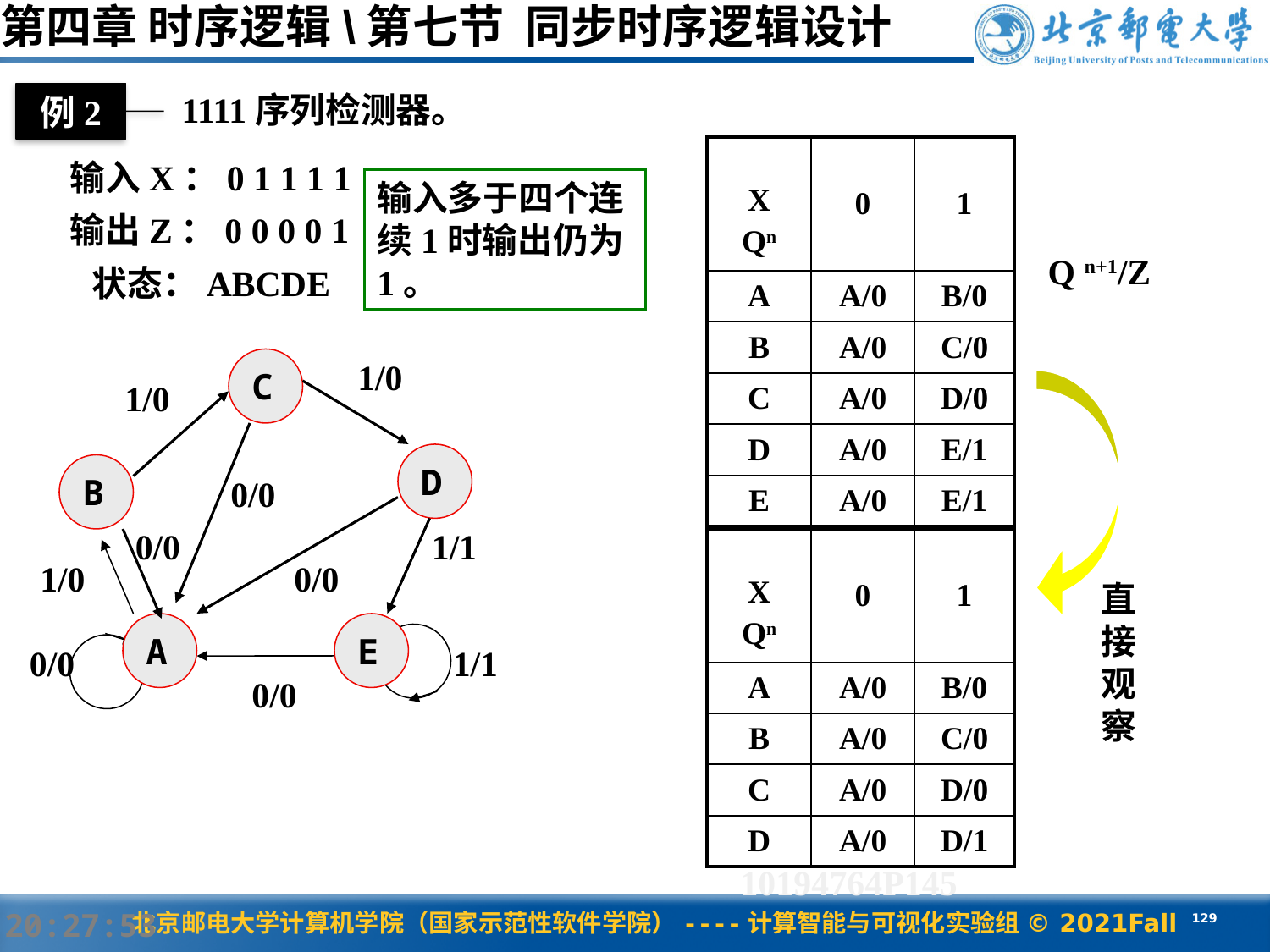

第四章 时序逻辑\第七节  同步时序逻辑设计
1111序列检测器。
例2

| X Qn | 0 | 1 |
| --- | --- | --- |
| A | A/0 | B/0 |
| B | A/0 | C/0 |
| C | A/0 | D/0 |
| D | A/0 | E/1 |
| E | A/0 | E/1 |
输入X：0 1 1 1 1
输入多于四个连续1时输出仍为1。
输出Z：0 0 0 0 1
Q n+1/Z
   状态：ABCDE
C
1/0
1/0

D
B
0/0

0/0

1/1

1/0
0/0
A
E

0/0

1/1

0/0

直接观察
| X Qn | 0 | 1 |
| --- | --- | --- |
| A | A/0 | B/0 |
| B | A/0 | C/0 |
| C | A/0 | D/0 |
| D | A/0 | D/1 |
10194764P145